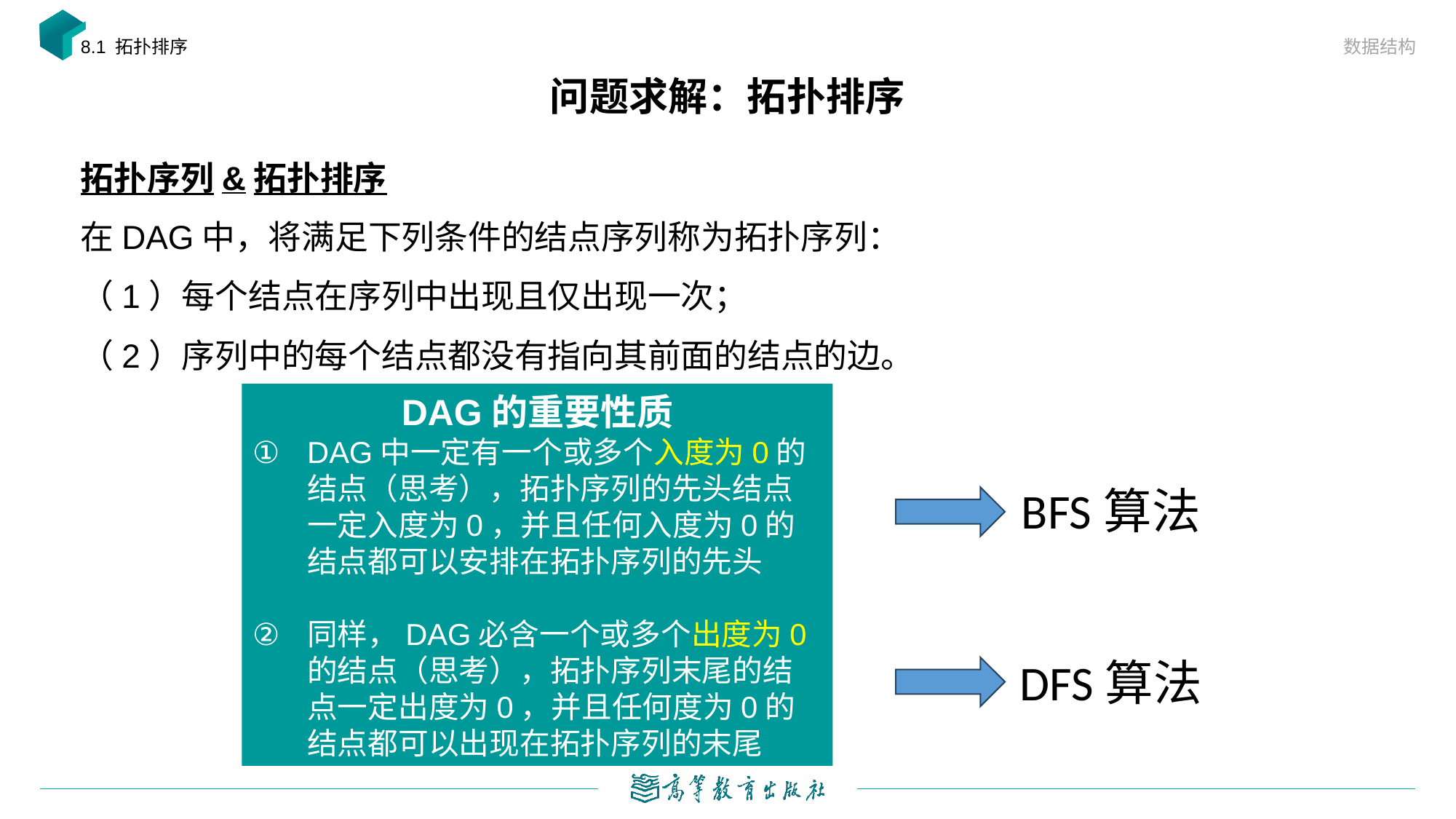

数据结构
8.1 拓扑排序
# 问题求解：拓扑排序
拓扑序列&拓扑排序
在DAG中，将满足下列条件的结点序列称为拓扑序列：
（1）每个结点在序列中出现且仅出现一次；
（2）序列中的每个结点都没有指向其前面的结点的边。

DAG的重要性质
DAG中一定有一个或多个入度为0的结点（思考），拓扑序列的先头结点一定入度为0，并且任何入度为0的结点都可以安排在拓扑序列的先头

同样，DAG必含一个或多个出度为0的结点（思考），拓扑序列末尾的结点一定出度为0，并且任何度为0的结点都可以出现在拓扑序列的末尾
BFS算法

DFS算法